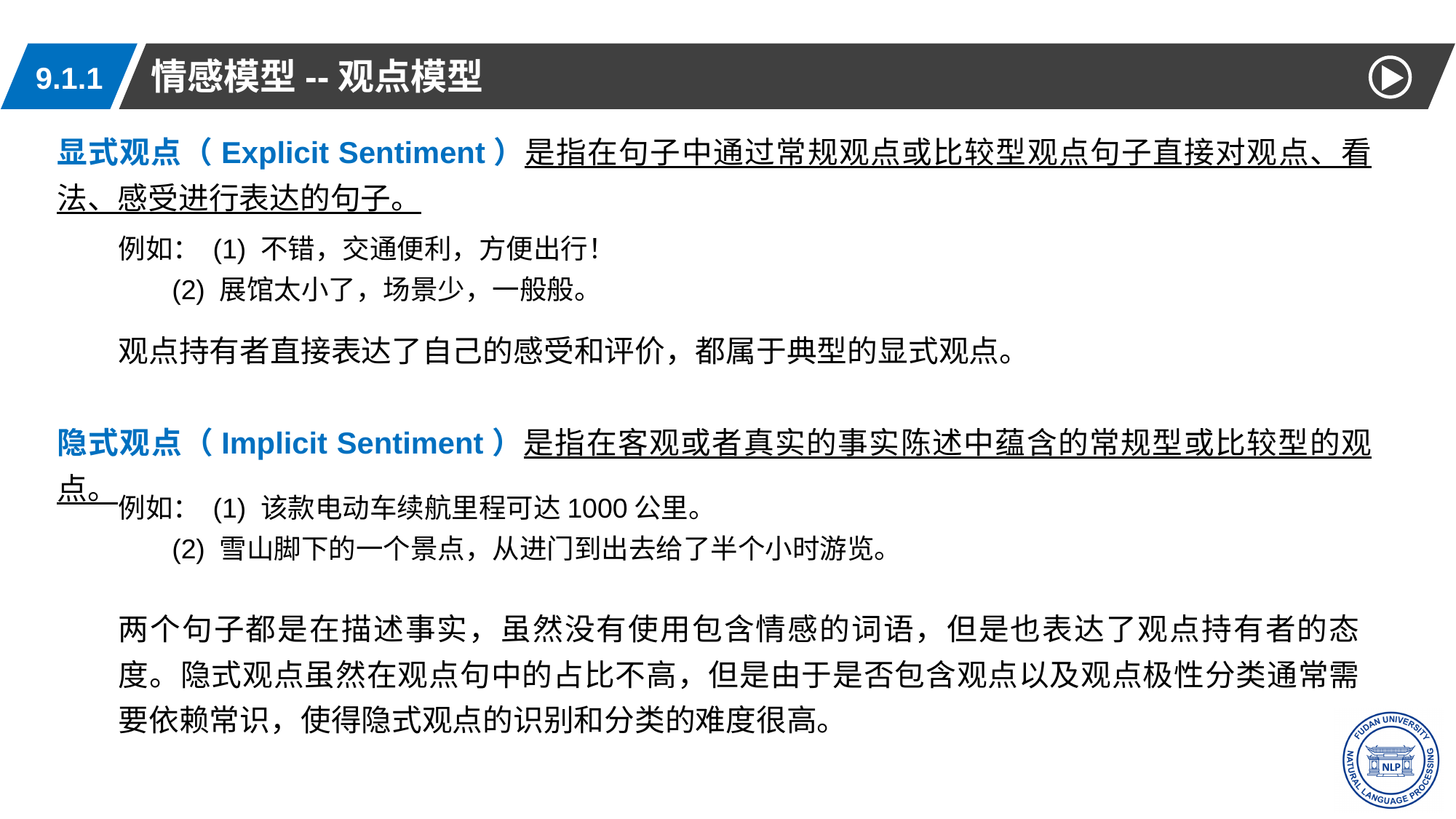

情感模型--观点模型
9.1.1

显式观点（Explicit Sentiment）是指在句子中通过常规观点或比较型观点句子直接对观点、看法、感受进行表达的句子。
例如： (1) 不错，交通便利，方便出行！
       (2) 展馆太小了，场景少，一般般。
观点持有者直接表达了自己的感受和评价，都属于典型的显式观点。
隐式观点（Implicit Sentiment）是指在客观或者真实的事实陈述中蕴含的常规型或比较型的观点。
例如： (1) 该款电动车续航里程可达1000公里。
       (2) 雪山脚下的一个景点，从进门到出去给了半个小时游览。
两个句子都是在描述事实，虽然没有使用包含情感的词语，但是也表达了观点持有者的态度。隐式观点虽然在观点句中的占比不高，但是由于是否包含观点以及观点极性分类通常需要依赖常识，使得隐式观点的识别和分类的难度很高。
9